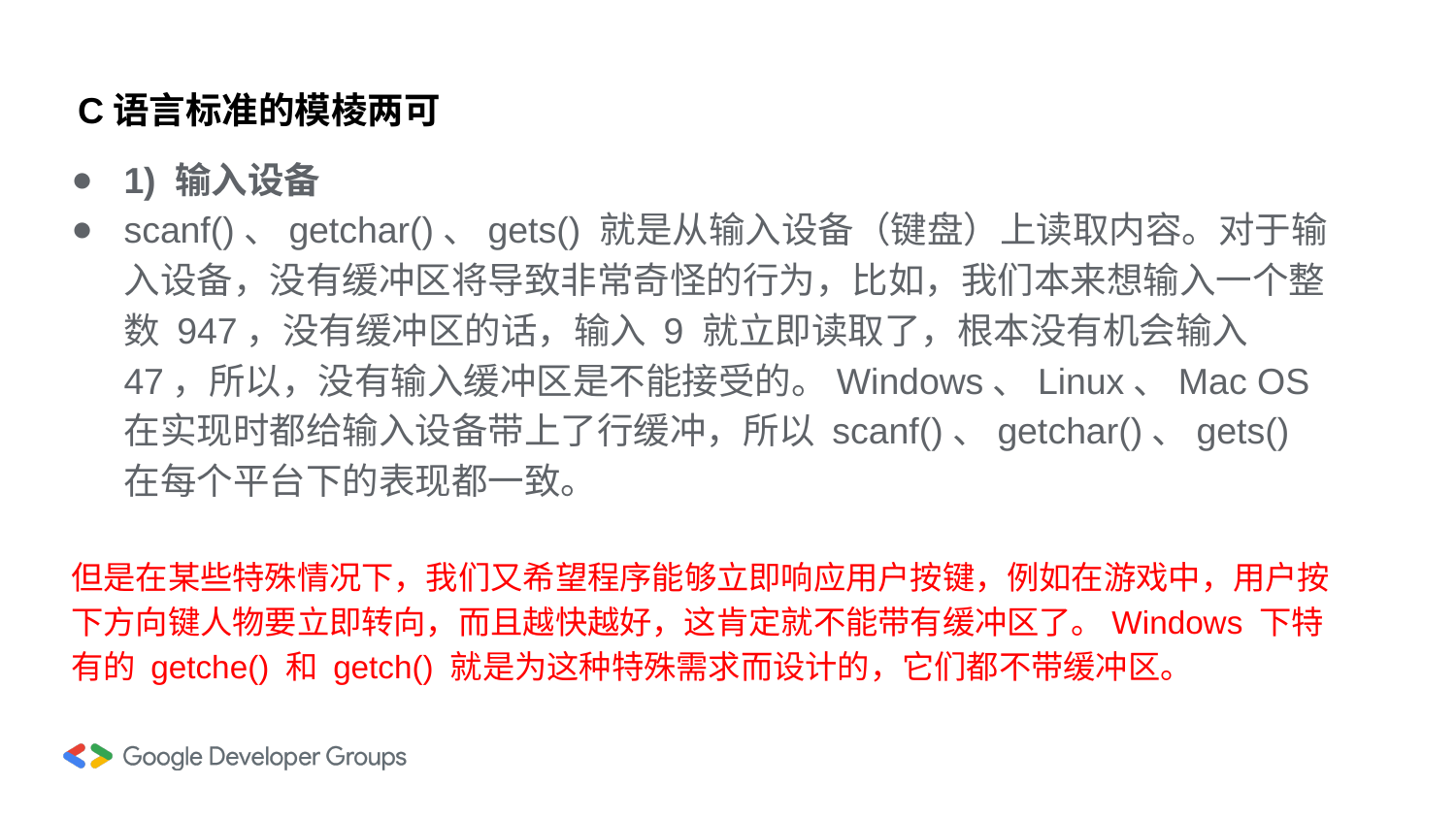

# C语言标准的模棱两可
1) 输入设备
scanf()、getchar()、gets() 就是从输入设备（键盘）上读取内容。对于输入设备，没有缓冲区将导致非常奇怪的行为，比如，我们本来想输入一个整数 947，没有缓冲区的话，输入 9 就立即读取了，根本没有机会输入 47，所以，没有输入缓冲区是不能接受的。Windows、Linux、Mac OS 在实现时都给输入设备带上了行缓冲，所以 scanf()、getchar()、gets() 在每个平台下的表现都一致。
但是在某些特殊情况下，我们又希望程序能够立即响应用户按键，例如在游戏中，用户按下方向键人物要立即转向，而且越快越好，这肯定就不能带有缓冲区了。Windows 下特有的 getche() 和 getch() 就是为这种特殊需求而设计的，它们都不带缓冲区。